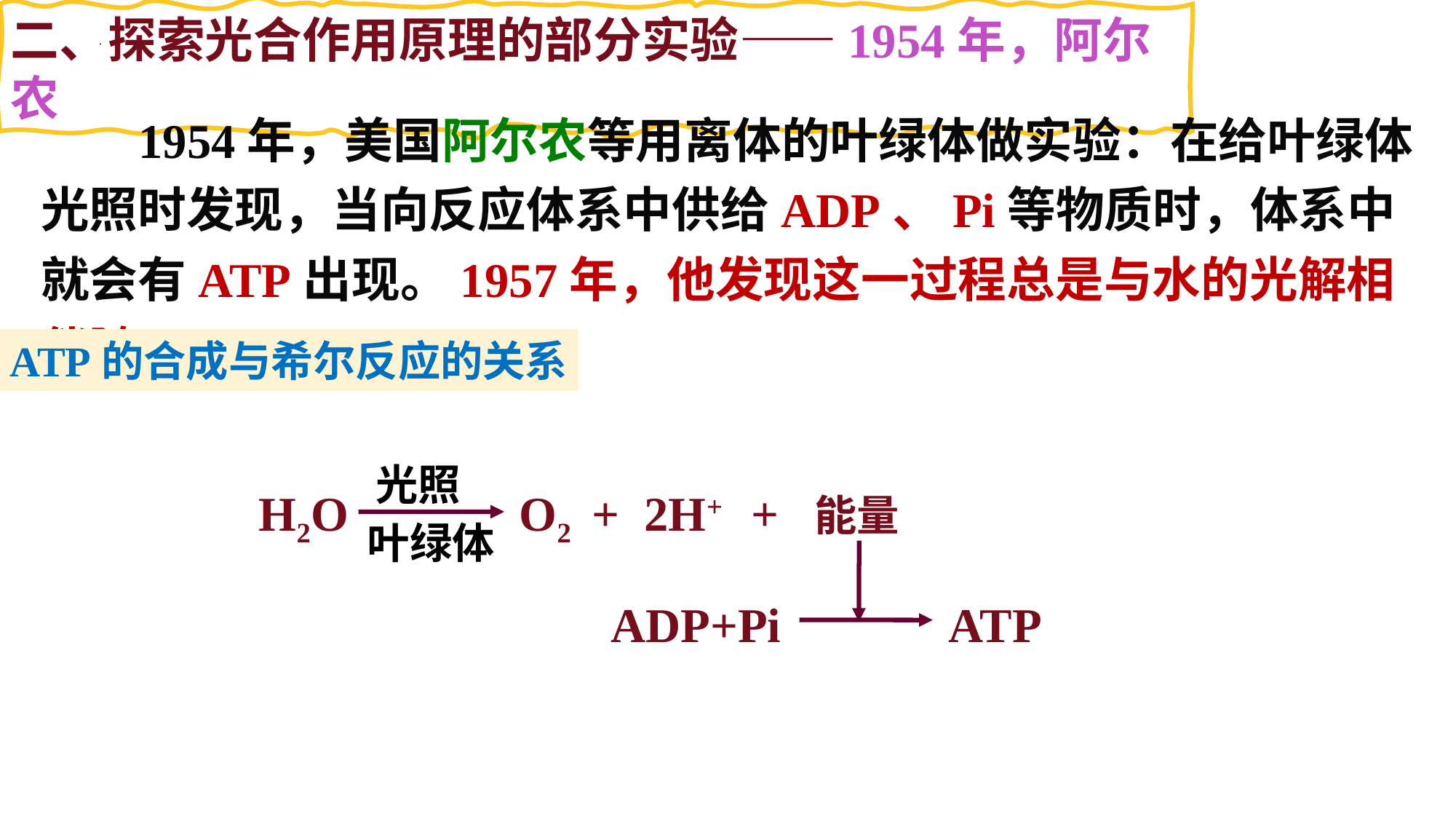

二、探索光合作用原理的部分实验——1954年，阿尔农
        1954年，美国阿尔农等用离体的叶绿体做实验：在给叶绿体光照时发现，当向反应体系中供给ADP、Pi等物质时，体系中就会有ATP出现。1957年，他发现这一过程总是与水的光解相伴随。
ATP的合成与希尔反应的关系
光照
H2O              O2   +  2H+    +  能量
叶绿体

ADP+Pi              ATP